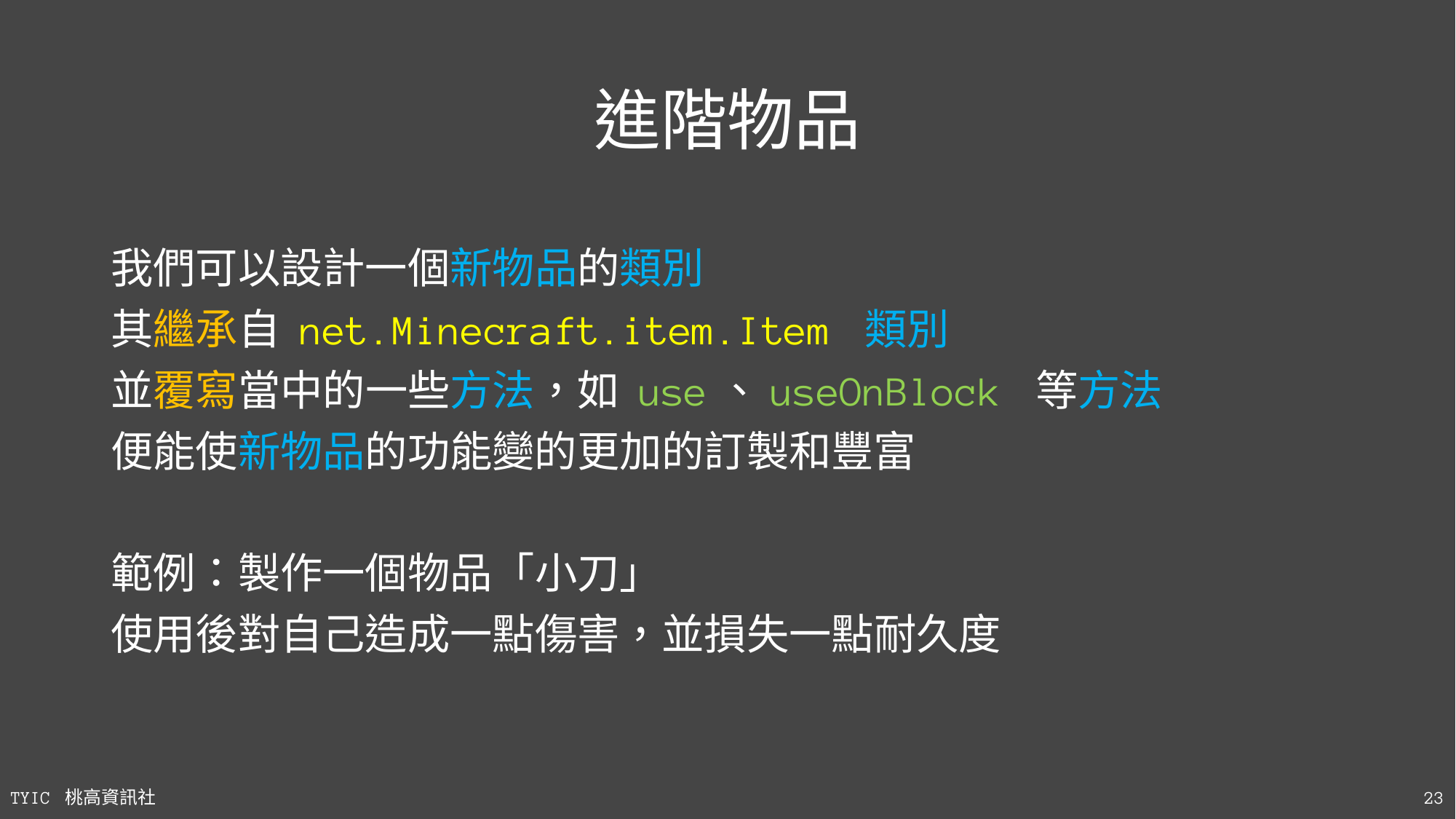

# 進階物品
我們可以設計一個新物品的類別
其繼承自 net.Minecraft.item.Item 類別
並覆寫當中的一些方法，如 use、useOnBlock 等方法
便能使新物品的功能變的更加的訂製和豐富

範例：製作一個物品「小刀」
使用後對自己造成一點傷害，並損失一點耐久度